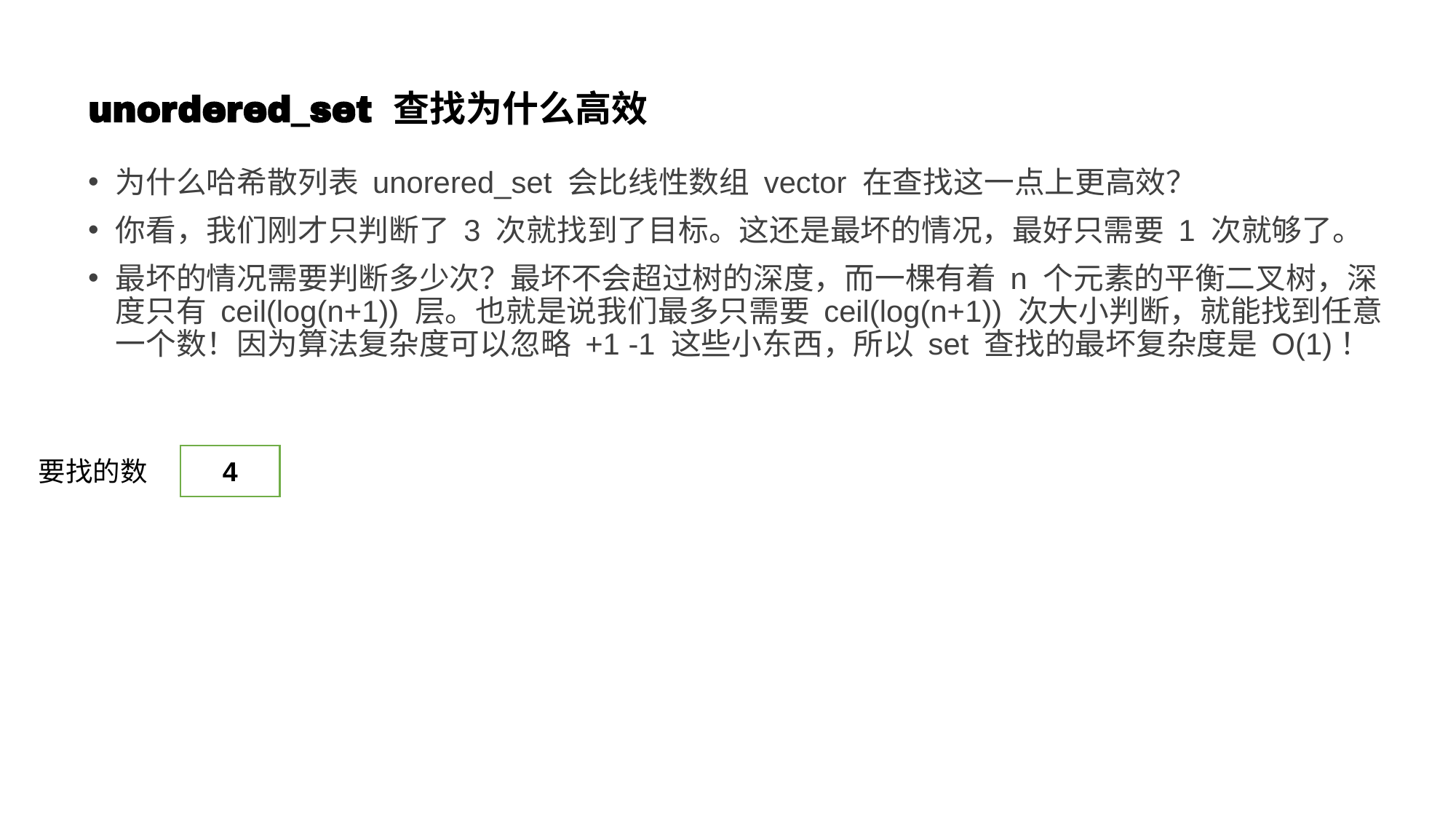

# unordered_set 查找为什么高效
为什么哈希散列表 unorered_set 会比线性数组 vector 在查找这一点上更高效？
你看，我们刚才只判断了 3 次就找到了目标。这还是最坏的情况，最好只需要 1 次就够了。
最坏的情况需要判断多少次？最坏不会超过树的深度，而一棵有着 n 个元素的平衡二叉树，深度只有 ceil(log(n+1)) 层。也就是说我们最多只需要 ceil(log(n+1)) 次大小判断，就能找到任意一个数！因为算法复杂度可以忽略 +1 -1 这些小东西，所以 set 查找的最坏复杂度是 O(1)！
4
要找的数